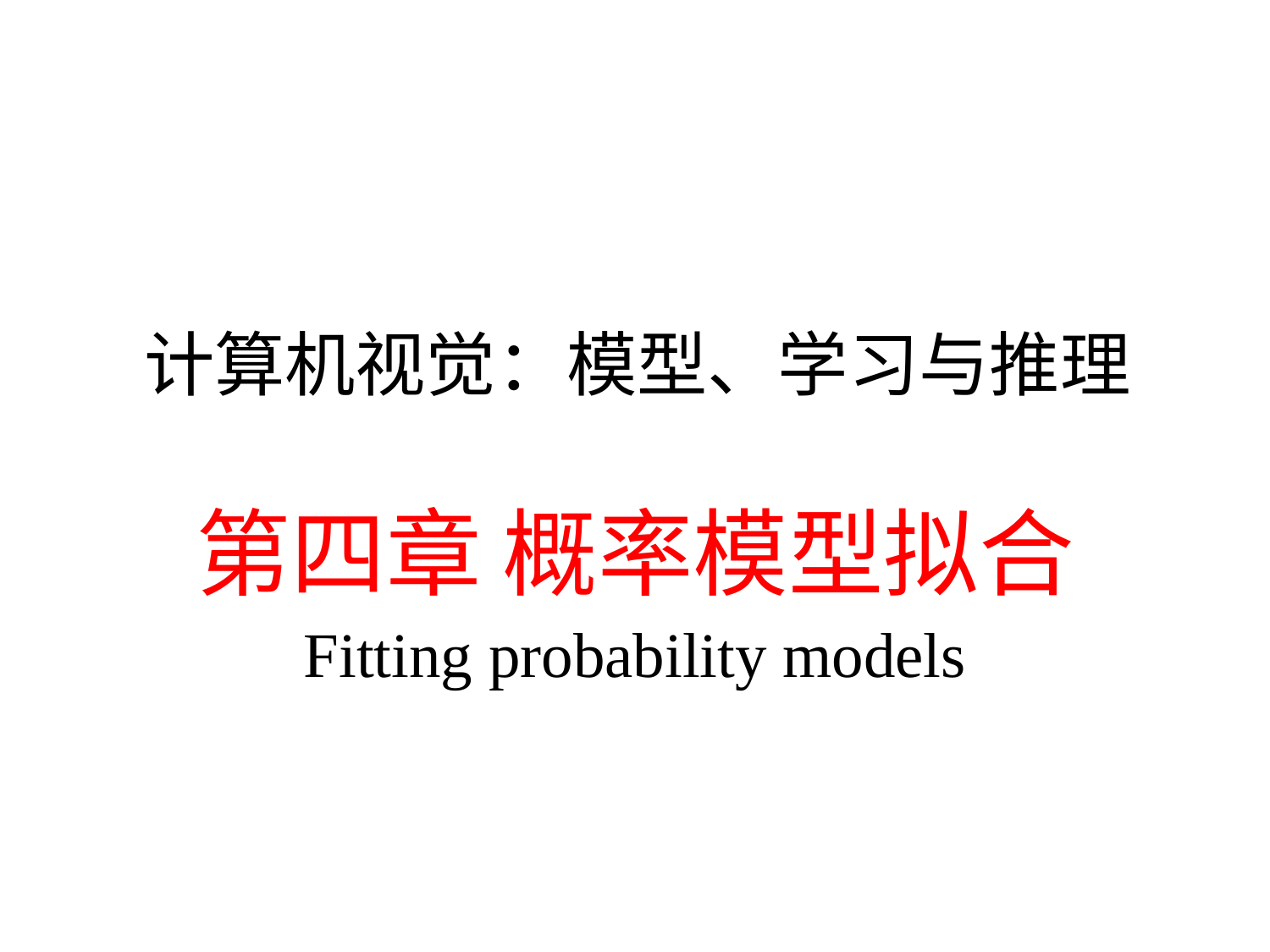

# 计算机视觉：模型、学习与推理
第四章 概率模型拟合
Fitting probability models